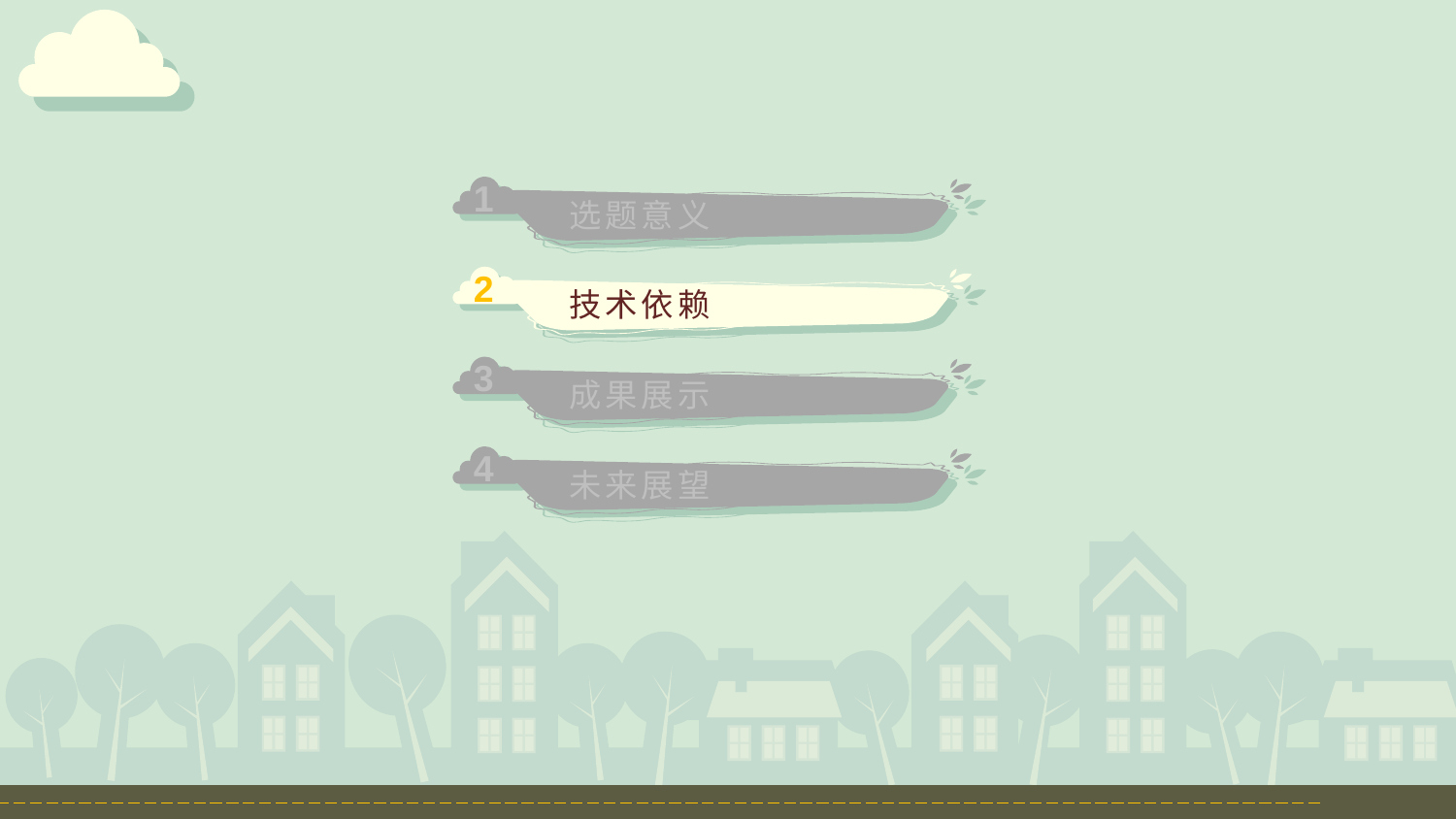

1

选题意义
2

技术依赖

3

成果展示
4

未来展望